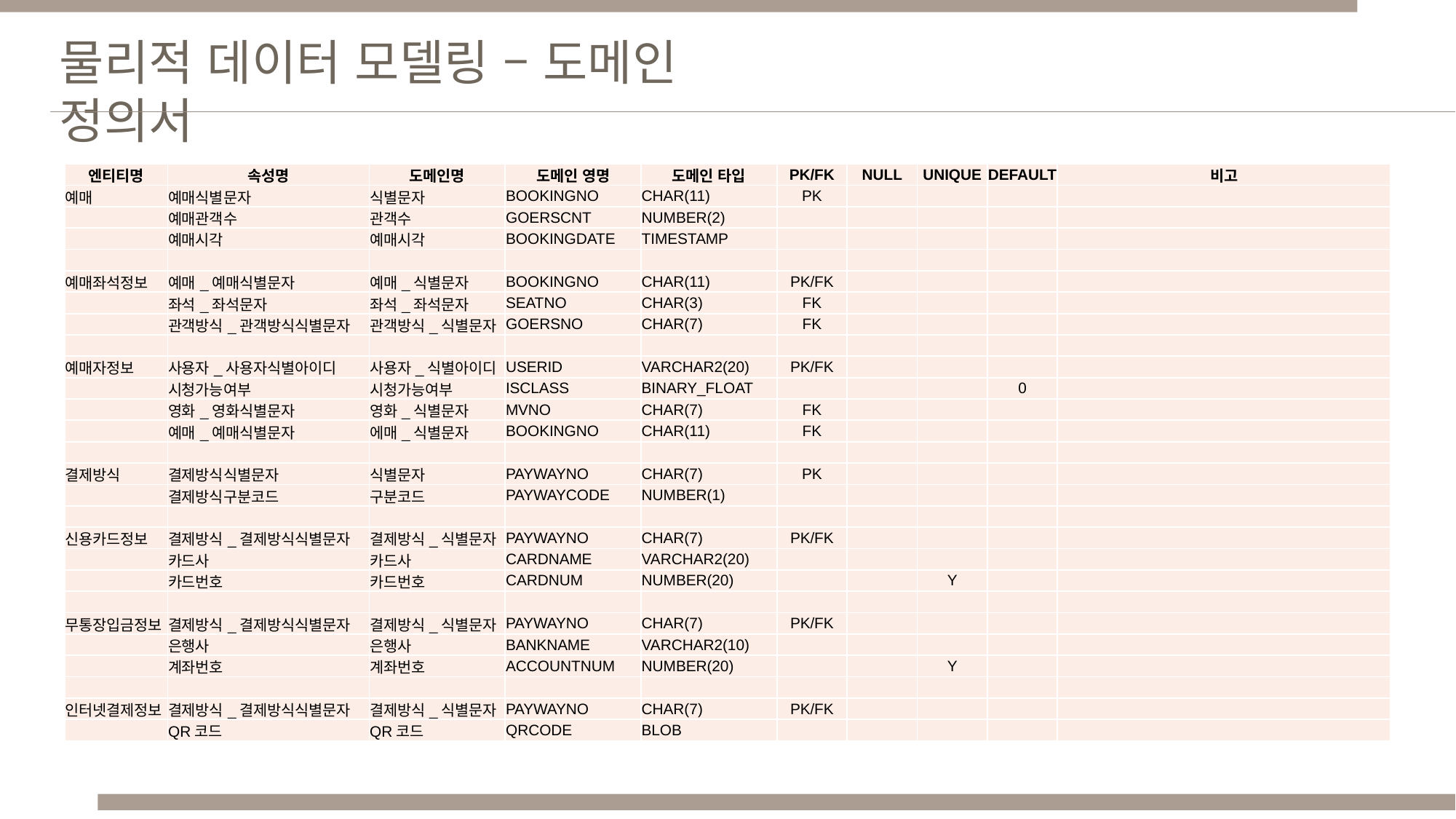

물리적 데이터 모델링 – 도메인 정의서
| 엔티티명 | 속성명 | 도메인명 | 도메인 영명 | 도메인 타입 | PK/FK | NULL | UNIQUE | DEFAULT | 비고 |
| --- | --- | --- | --- | --- | --- | --- | --- | --- | --- |
| 예매 | 예매식별문자 | 식별문자 | BOOKINGNO | CHAR(11) | PK |  |  |  |  |
|  | 예매관객수 | 관객수 | GOERSCNT | NUMBER(2) |  |  |  |  |  |
|  | 예매시각 | 예매시각 | BOOKINGDATE | TIMESTAMP |  |  |  |  |  |
|  |  |  |  |  |  |  |  |  |  |
| 예매좌석정보 | 예매\_예매식별문자 | 예매\_식별문자 | BOOKINGNO | CHAR(11) | PK/FK |  |  |  |  |
|  | 좌석\_좌석문자 | 좌석\_좌석문자 | SEATNO | CHAR(3) | FK |  |  |  |  |
|  | 관객방식\_관객방식식별문자 | 관객방식\_식별문자 | GOERSNO | CHAR(7) | FK |  |  |  |  |
|  |  |  |  |  |  |  |  |  |  |
| 예매자정보 | 사용자\_사용자식별아이디 | 사용자\_식별아이디 | USERID | VARCHAR2(20) | PK/FK |  |  |  |  |
|  | 시청가능여부 | 시청가능여부 | ISCLASS | BINARY\_FLOAT |  |  |  | 0 |  |
|  | 영화\_영화식별문자 | 영화\_식별문자 | MVNO | CHAR(7) | FK |  |  |  |  |
|  | 예매\_예매식별문자 | 에매\_식별문자 | BOOKINGNO | CHAR(11) | FK |  |  |  |  |
|  |  |  |  |  |  |  |  |  |  |
| 결제방식 | 결제방식식별문자 | 식별문자 | PAYWAYNO | CHAR(7) | PK |  |  |  |  |
|  | 결제방식구분코드 | 구분코드 | PAYWAYCODE | NUMBER(1) |  |  |  |  |  |
|  |  |  |  |  |  |  |  |  |  |
| 신용카드정보 | 결제방식\_결제방식식별문자 | 결제방식\_식별문자 | PAYWAYNO | CHAR(7) | PK/FK |  |  |  |  |
|  | 카드사 | 카드사 | CARDNAME | VARCHAR2(20) |  |  |  |  |  |
|  | 카드번호 | 카드번호 | CARDNUM | NUMBER(20) |  |  | Y |  |  |
|  |  |  |  |  |  |  |  |  |  |
| 무통장입금정보 | 결제방식\_결제방식식별문자 | 결제방식\_식별문자 | PAYWAYNO | CHAR(7) | PK/FK |  |  |  |  |
|  | 은행사 | 은행사 | BANKNAME | VARCHAR2(10) |  |  |  |  |  |
|  | 계좌번호 | 계좌번호 | ACCOUNTNUM | NUMBER(20) |  |  | Y |  |  |
|  |  |  |  |  |  |  |  |  |  |
| 인터넷결제정보 | 결제방식\_결제방식식별문자 | 결제방식\_식별문자 | PAYWAYNO | CHAR(7) | PK/FK |  |  |  |  |
|  | QR코드 | QR코드 | QRCODE | BLOB |  |  |  |  |  |